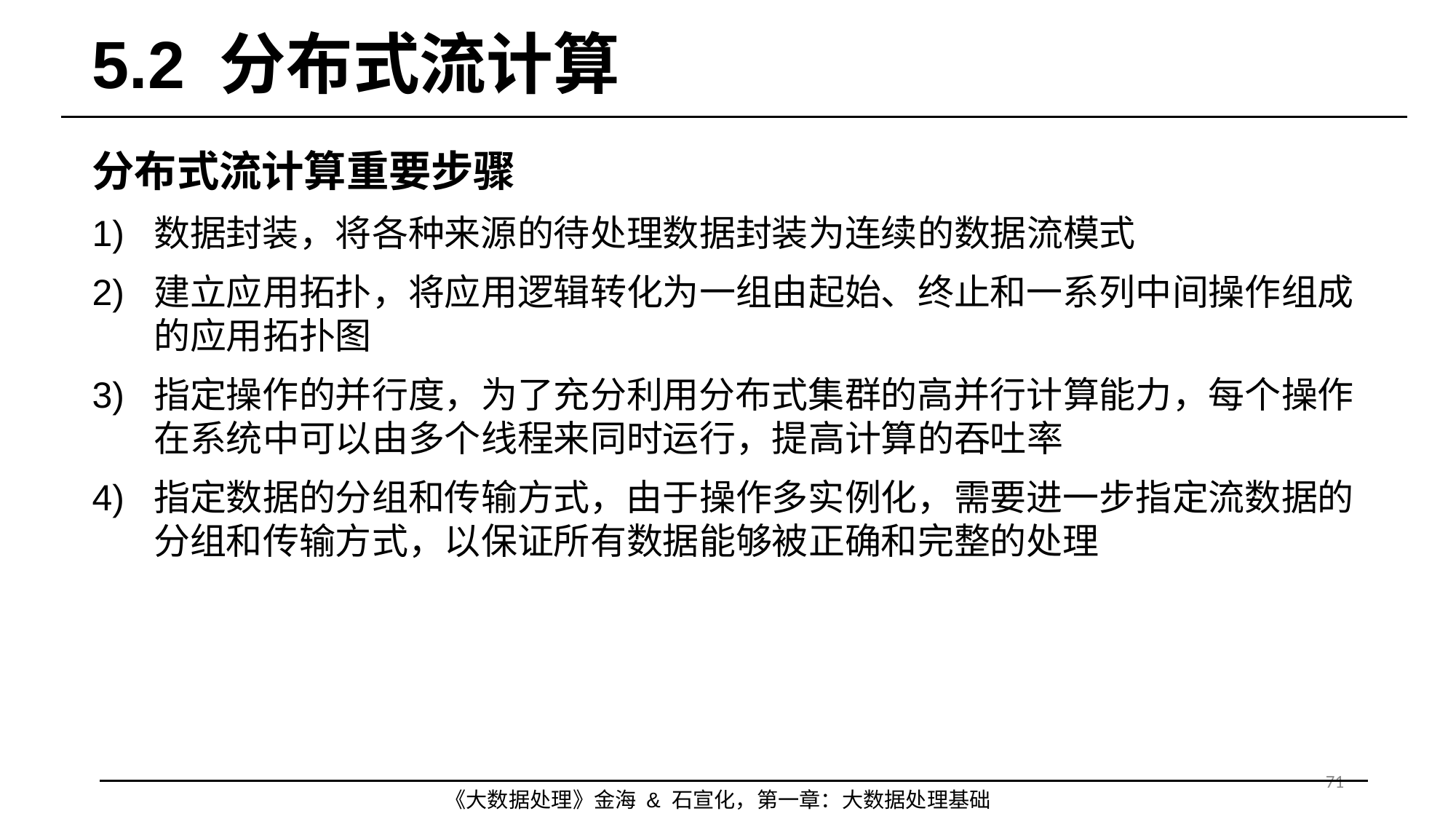

# 5.2 分布式流计算
分布式流计算重要步骤
数据封装，将各种来源的待处理数据封装为连续的数据流模式
建立应用拓扑，将应用逻辑转化为一组由起始、终止和一系列中间操作组成的应用拓扑图
指定操作的并行度，为了充分利用分布式集群的高并行计算能力，每个操作在系统中可以由多个线程来同时运行，提高计算的吞吐率
指定数据的分组和传输方式，由于操作多实例化，需要进一步指定流数据的分组和传输方式，以保证所有数据能够被正确和完整的处理
71